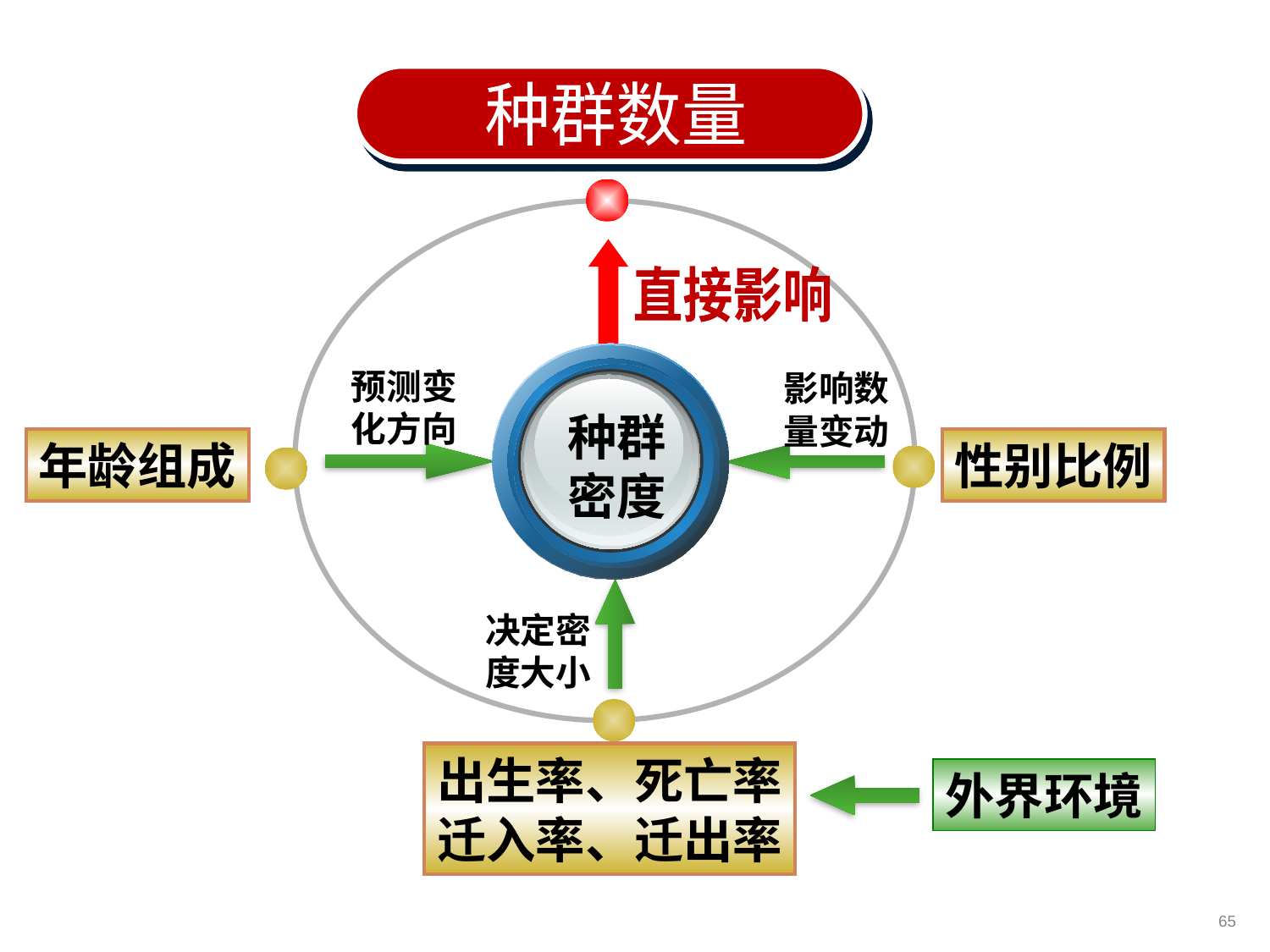

种群数量

直接影响

预测变化方向

影响数量变动

种群密度
年龄组成
性别比例

决定密度大小

出生率、死亡率
迁入率、迁出率
外界环境